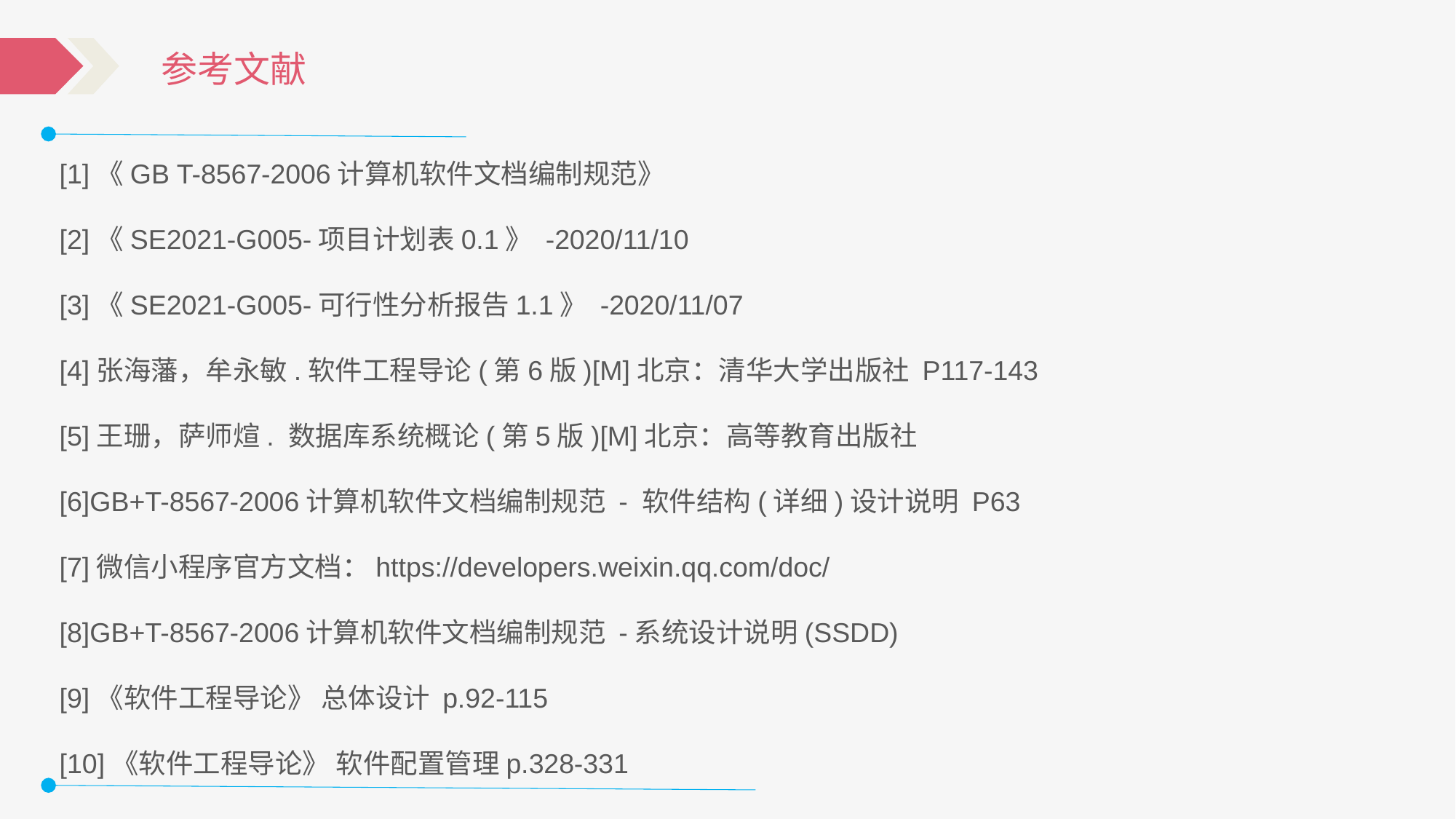

参考文献
[1]《GB T-8567-2006计算机软件文档编制规范》

[2]《SE2021-G005-项目计划表0.1》 -2020/11/10

[3]《SE2021-G005-可行性分析报告1.1》 -2020/11/07

[4]张海藩，牟永敏.软件工程导论(第6版)[M]北京：清华大学出版社 P117-143

[5]王珊，萨师煊. 数据库系统概论(第5版)[M]北京：高等教育出版社

[6]GB+T-8567-2006计算机软件文档编制规范 - 软件结构(详细)设计说明 P63

[7]微信小程序官方文档：https://developers.weixin.qq.com/doc/

[8]GB+T-8567-2006计算机软件文档编制规范 -系统设计说明(SSDD)

[9]《软件工程导论》 总体设计 p.92-115

[10]《软件工程导论》 软件配置管理p.328-331